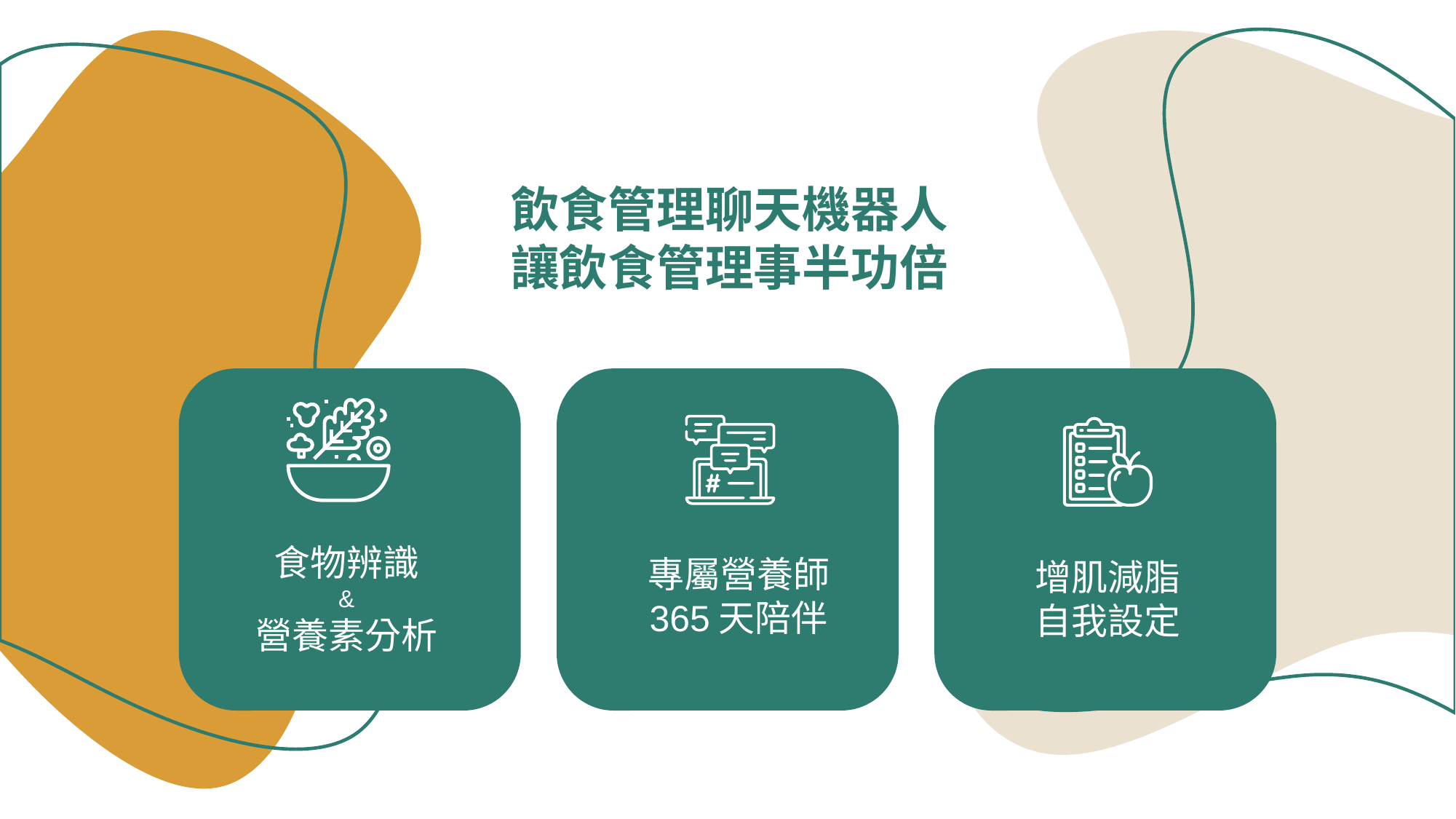

飲食管理聊天機器人
讓飲食管理事半功倍

食物辨識
&
營養素分析
專屬營養師
365天陪伴
增肌減脂
自我設定